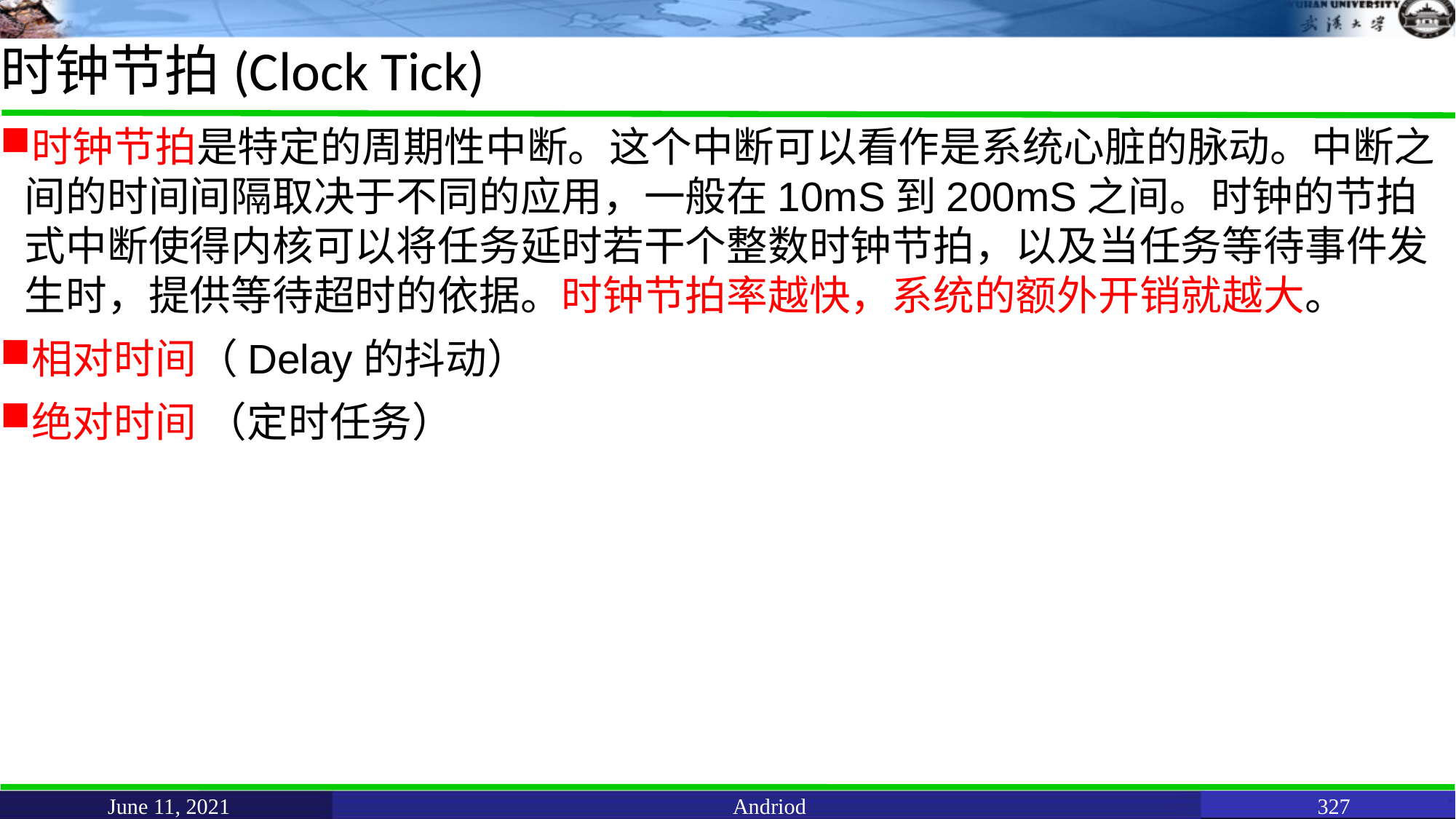

# 时钟节拍(Clock Tick)
时钟节拍是特定的周期性中断。这个中断可以看作是系统心脏的脉动。中断之间的时间间隔取决于不同的应用，一般在10mS到200mS之间。时钟的节拍式中断使得内核可以将任务延时若干个整数时钟节拍，以及当任务等待事件发生时，提供等待超时的依据。时钟节拍率越快，系统的额外开销就越大。
相对时间（Delay的抖动）
绝对时间 （定时任务）
June 11, 2021
Andriod
327